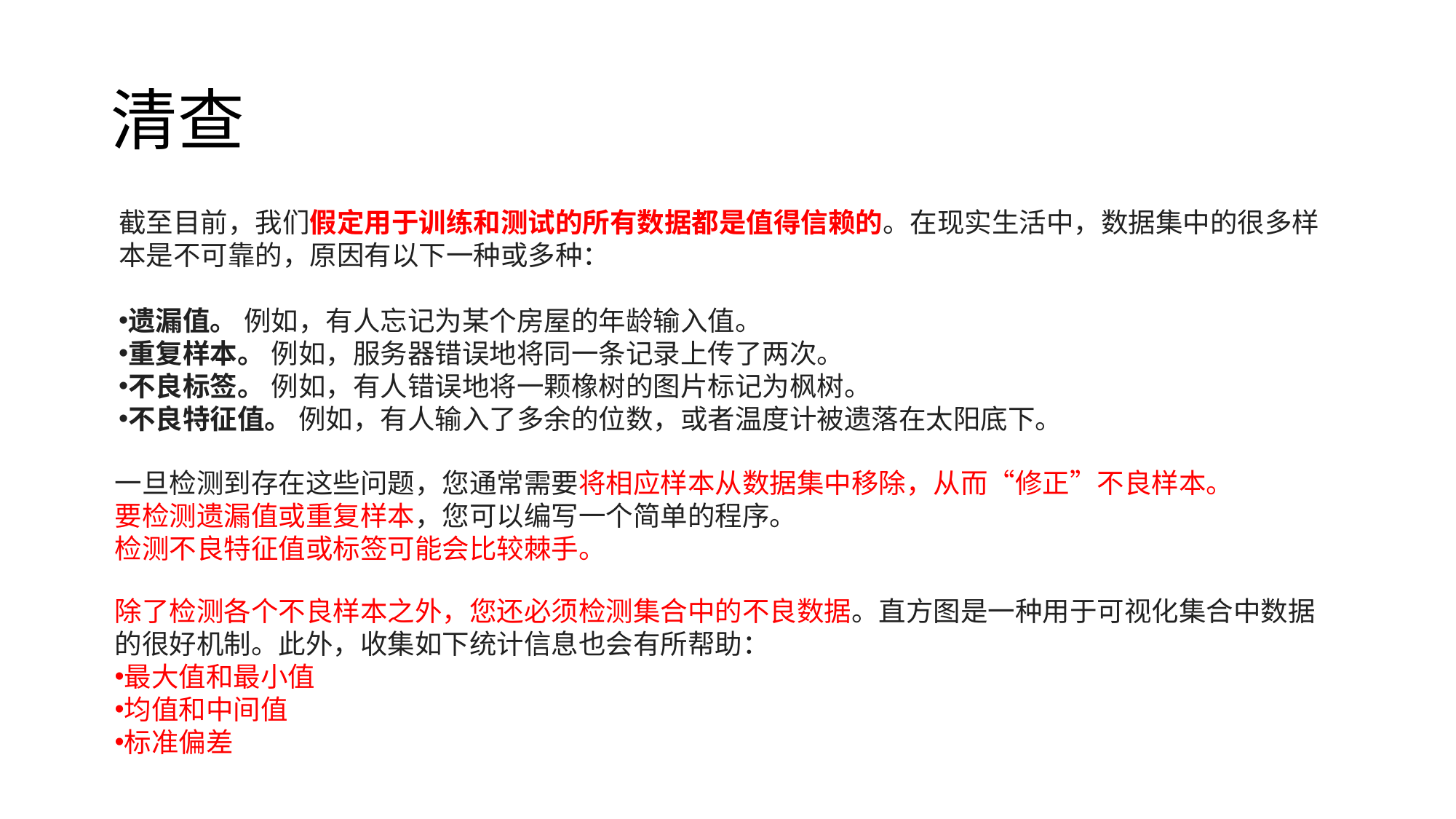

# 清查
截至目前，我们假定用于训练和测试的所有数据都是值得信赖的。在现实生活中，数据集中的很多样本是不可靠的，原因有以下一种或多种：

遗漏值。 例如，有人忘记为某个房屋的年龄输入值。
重复样本。 例如，服务器错误地将同一条记录上传了两次。
不良标签。 例如，有人错误地将一颗橡树的图片标记为枫树。
不良特征值。 例如，有人输入了多余的位数，或者温度计被遗落在太阳底下。
一旦检测到存在这些问题，您通常需要将相应样本从数据集中移除，从而“修正”不良样本。
要检测遗漏值或重复样本，您可以编写一个简单的程序。
检测不良特征值或标签可能会比较棘手。
除了检测各个不良样本之外，您还必须检测集合中的不良数据。直方图是一种用于可视化集合中数据的很好机制。此外，收集如下统计信息也会有所帮助：
最大值和最小值
均值和中间值
标准偏差